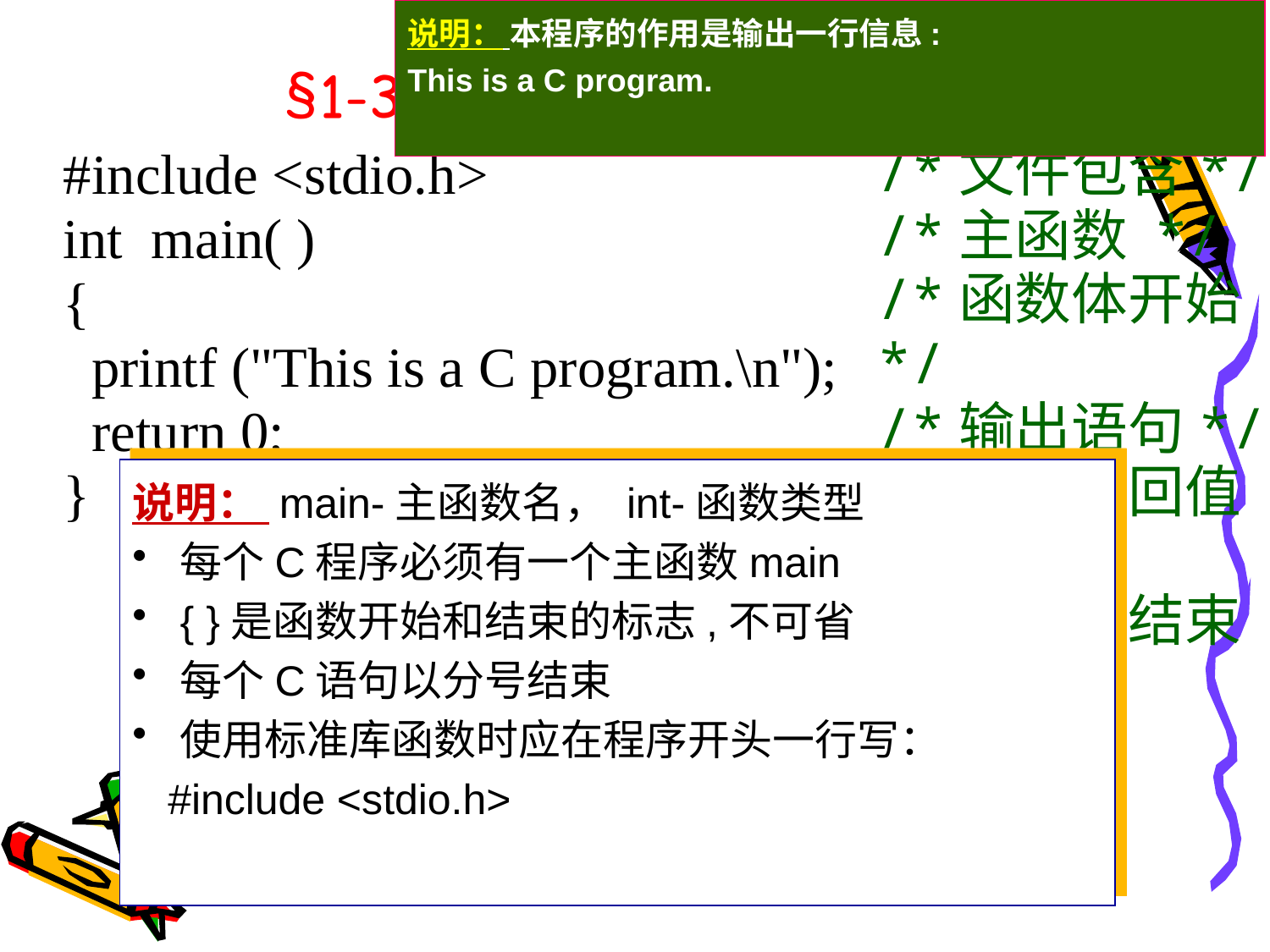

说明： 本程序的作用是输出一行信息:
This is a C program.
#
 §1-3 简单的C语言程序介绍
/*文件包含*/
/*主函数 */
/*函数体开始*/
/*输出语句*/
/*函数返回值*/
/*函数体结束*/
#include <stdio.h>
int  main( )
{
  printf ("This is a C program.\n");
  return 0;
}

说明： main-主函数名， int-函数类型
每个C程序必须有一个主函数main
{ }是函数开始和结束的标志,不可省
每个C语句以分号结束
使用标准库函数时应在程序开头一行写：
   #include <stdio.h>